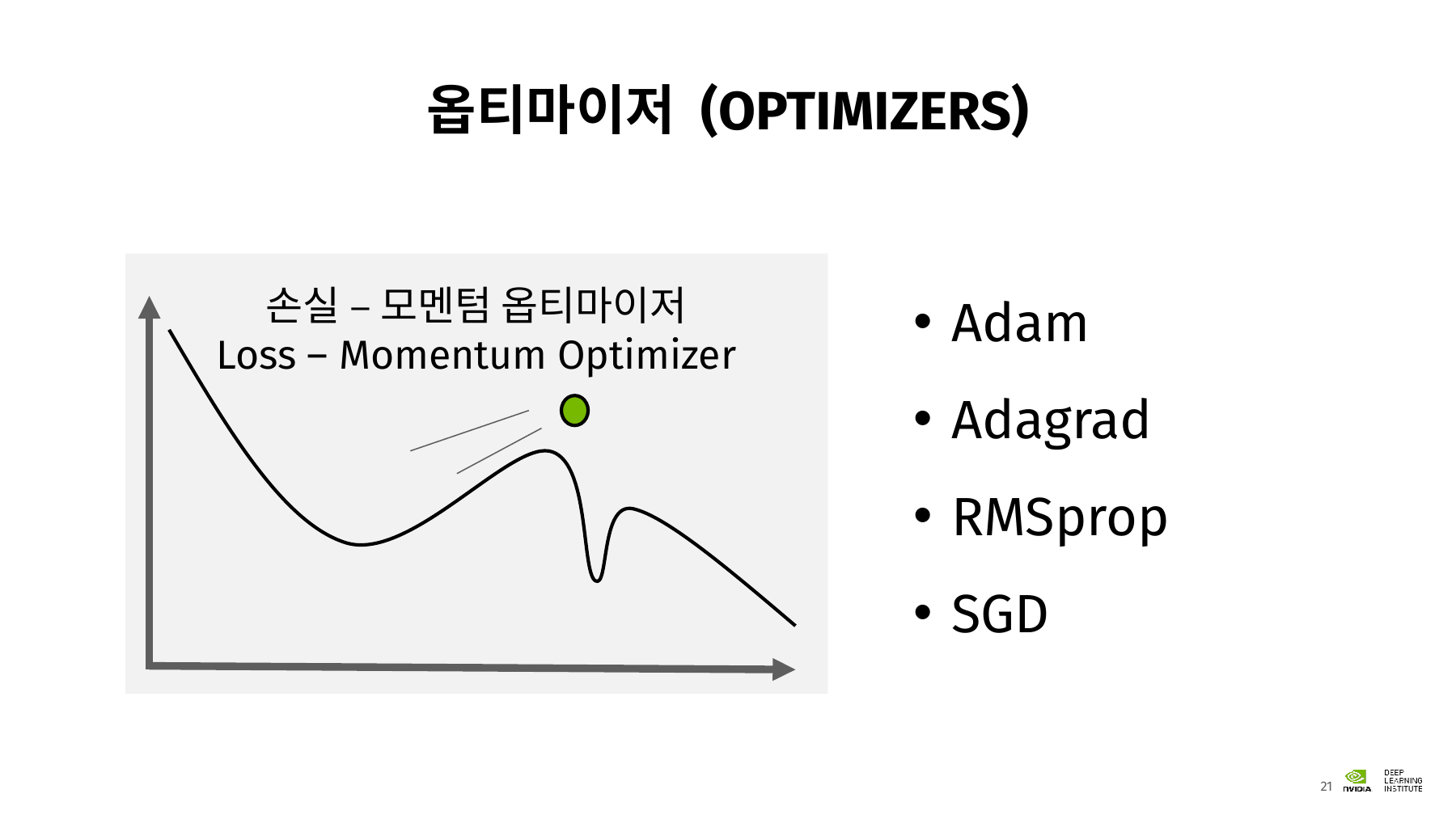

# 옵티마이저 (Optimizers)

손실 – 모멘텀 옵티마이저
Loss – Momentum Optimizer

Adam
Adagrad
RMSprop
SGD